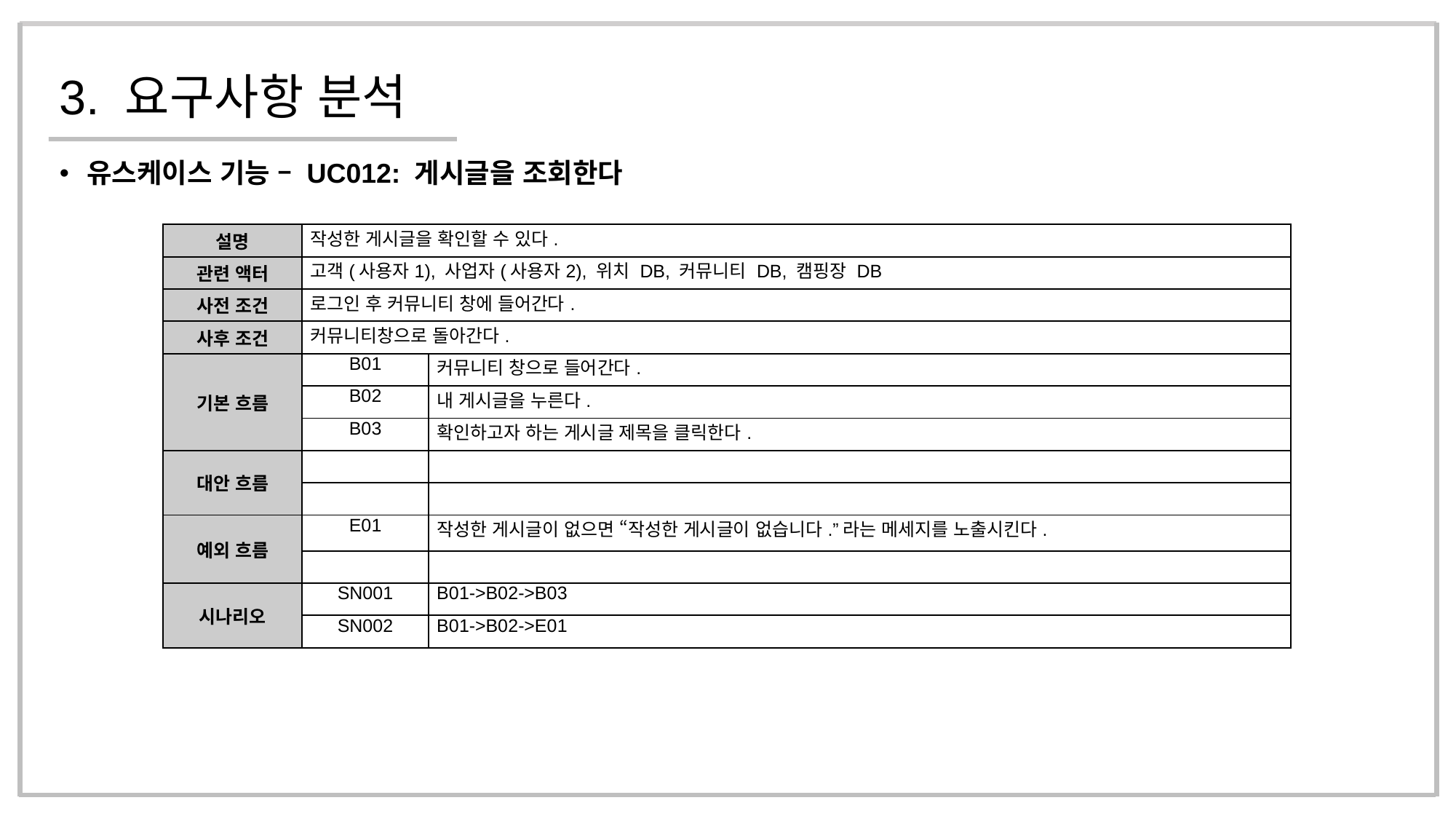

# 3. 요구사항 분석

유스케이스 기능 – UC012: 게시글을 조회한다
| 설명 | 작성한 게시글을 확인할 수 있다. |  |
| --- | --- | --- |
| 관련 액터 | 고객(사용자1), 사업자(사용자2), 위치 DB, 커뮤니티 DB, 캠핑장 DB |  |
| 사전 조건 | 로그인 후 커뮤니티 창에 들어간다. |  |
| 사후 조건 | 커뮤니티창으로 돌아간다. |  |
| 기본 흐름 | B01 | 커뮤니티 창으로 들어간다. |
|  | B02 | 내 게시글을 누른다. |
|  | B03 | 확인하고자 하는 게시글 제목을 클릭한다. |
| 대안 흐름 |  |  |
|  |  |  |
| 예외 흐름 | E01 | 작성한 게시글이 없으면 “작성한 게시글이 없습니다.”라는 메세지를 노출시킨다. |
|  |  |  |
| 시나리오 | SN001 | B01->B02->B03 |
|  | SN002 | B01->B02->E01 |